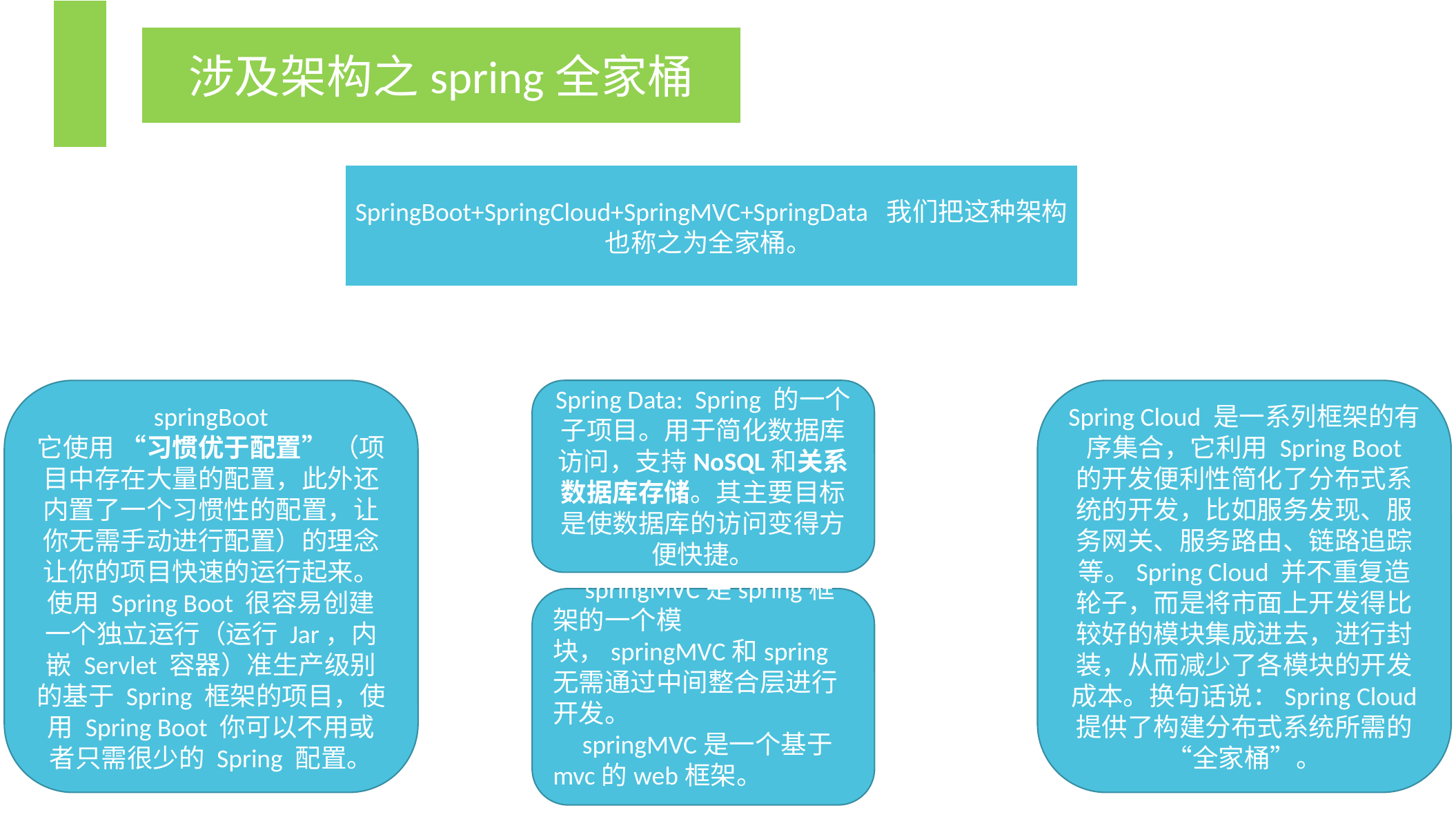

涉及架构之spring全家桶
SpringBoot+SpringCloud+SpringMVC+SpringData  我们把这种架构也称之为全家桶。
springBoot
它使用 “习惯优于配置” （项目中存在大量的配置，此外还内置了一个习惯性的配置，让你无需手动进行配置）的理念让你的项目快速的运行起来。使用 Spring Boot 很容易创建一个独立运行（运行 Jar，内嵌 Servlet 容器）准生产级别的基于 Spring 框架的项目，使用 Spring Boot 你可以不用或者只需很少的 Spring 配置。
Spring Data:  Spring 的一个子项目。用于简化数据库访问，支持NoSQL和关系数据库存储。其主要目标是使数据库的访问变得方便快捷。
Spring Cloud 是一系列框架的有序集合，它利用 Spring Boot 的开发便利性简化了分布式系统的开发，比如服务发现、服务网关、服务路由、链路追踪等。Spring Cloud 并不重复造轮子，而是将市面上开发得比较好的模块集成进去，进行封装，从而减少了各模块的开发成本。换句话说：Spring Cloud 提供了构建分布式系统所需的“全家桶”。
　springMVC是spring框架的一个模块，springMVC和spring无需通过中间整合层进行开发。
     springMVC是一个基于mvc的web框架。